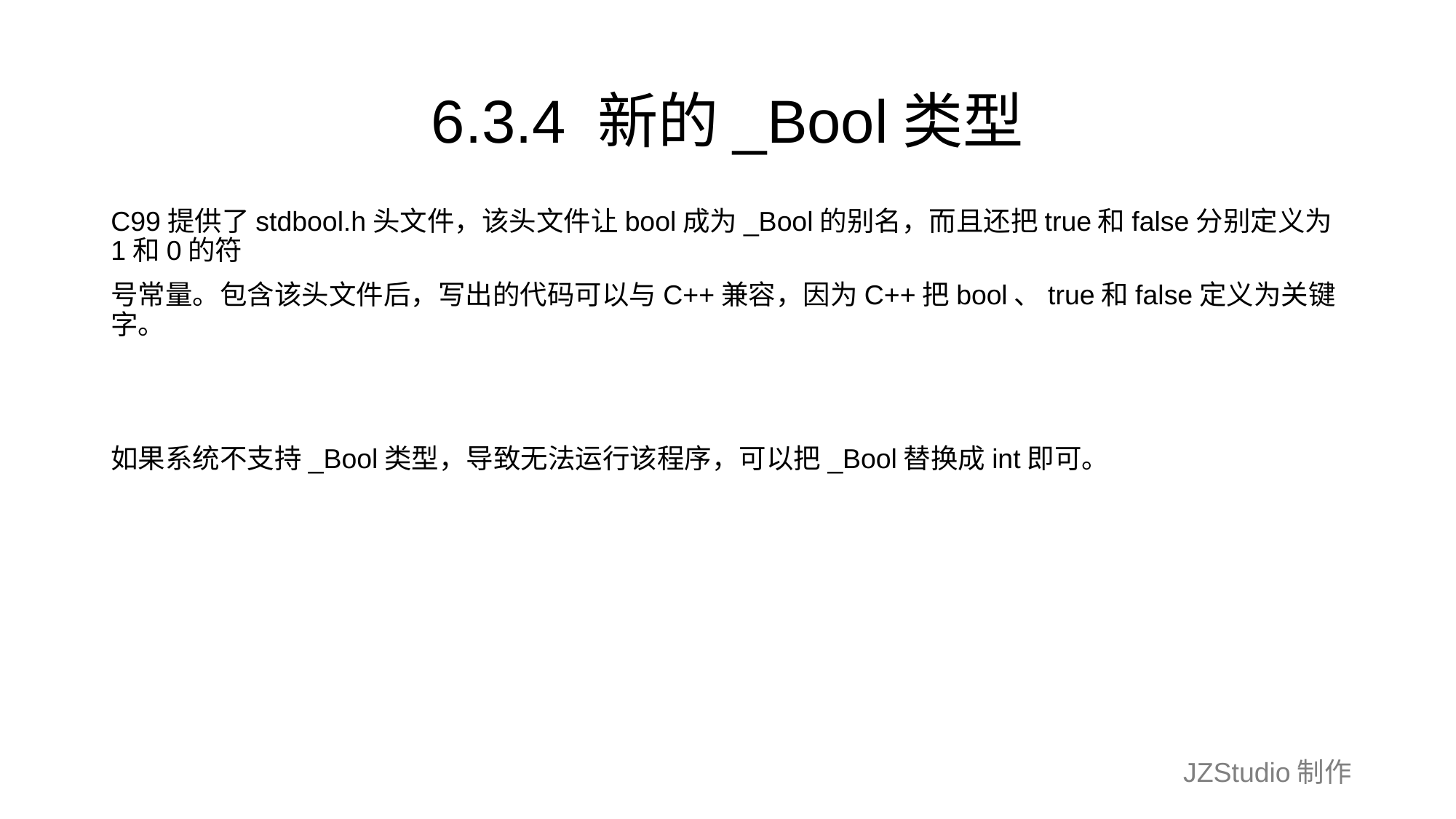

# 6.3.4 新的_Bool类型
C99提供了stdbool.h头文件，该头文件让bool成为_Bool的别名，而且还把true和false分别定义为1和0的符
号常量。包含该头文件后，写出的代码可以与C++兼容，因为C++把bool、true和false定义为关键字。

如果系统不支持_Bool类型，导致无法运行该程序，可以把_Bool替换成int即可。